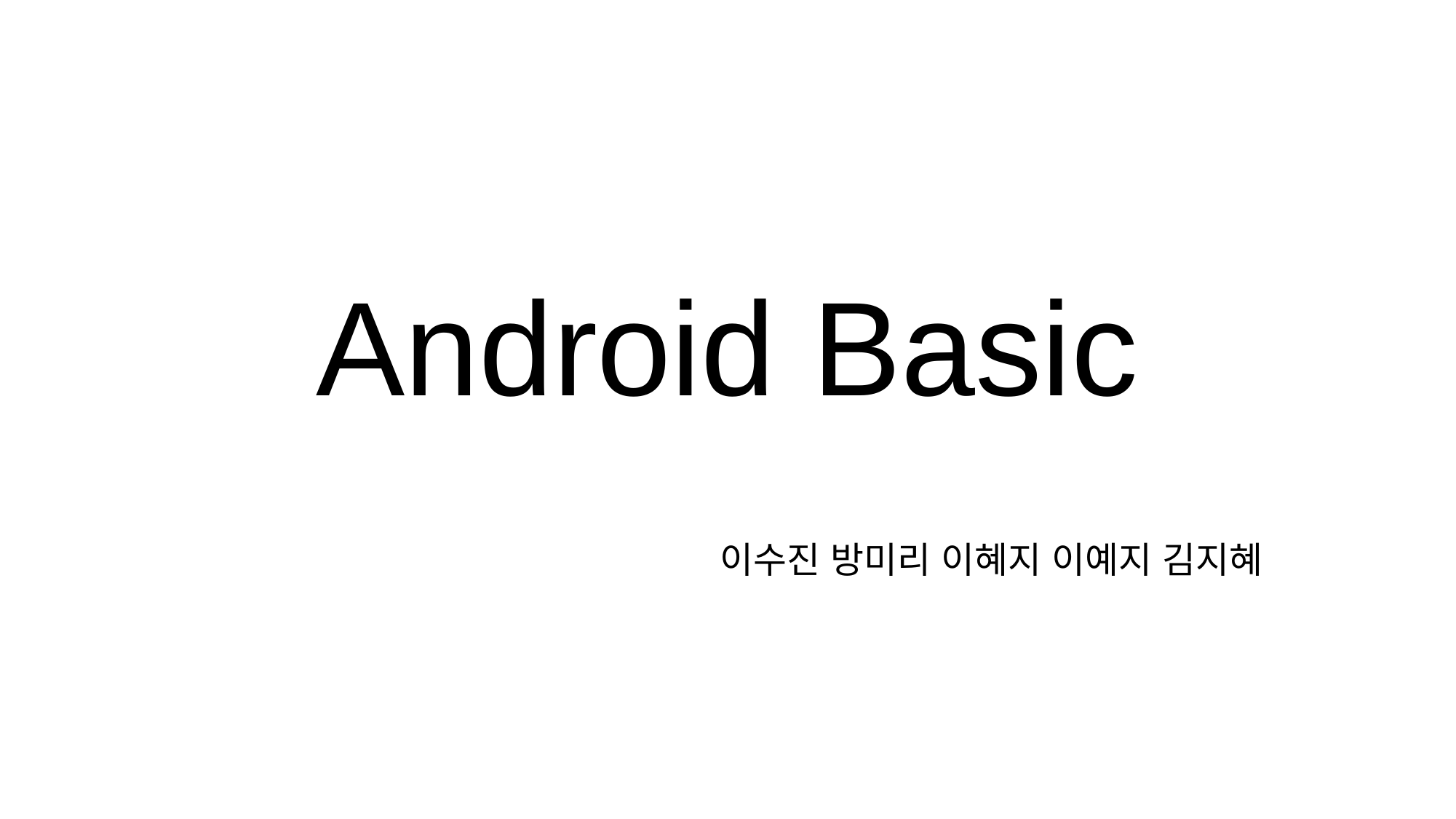

# Android Basic

이수진 방미리 이혜지 이예지 김지혜